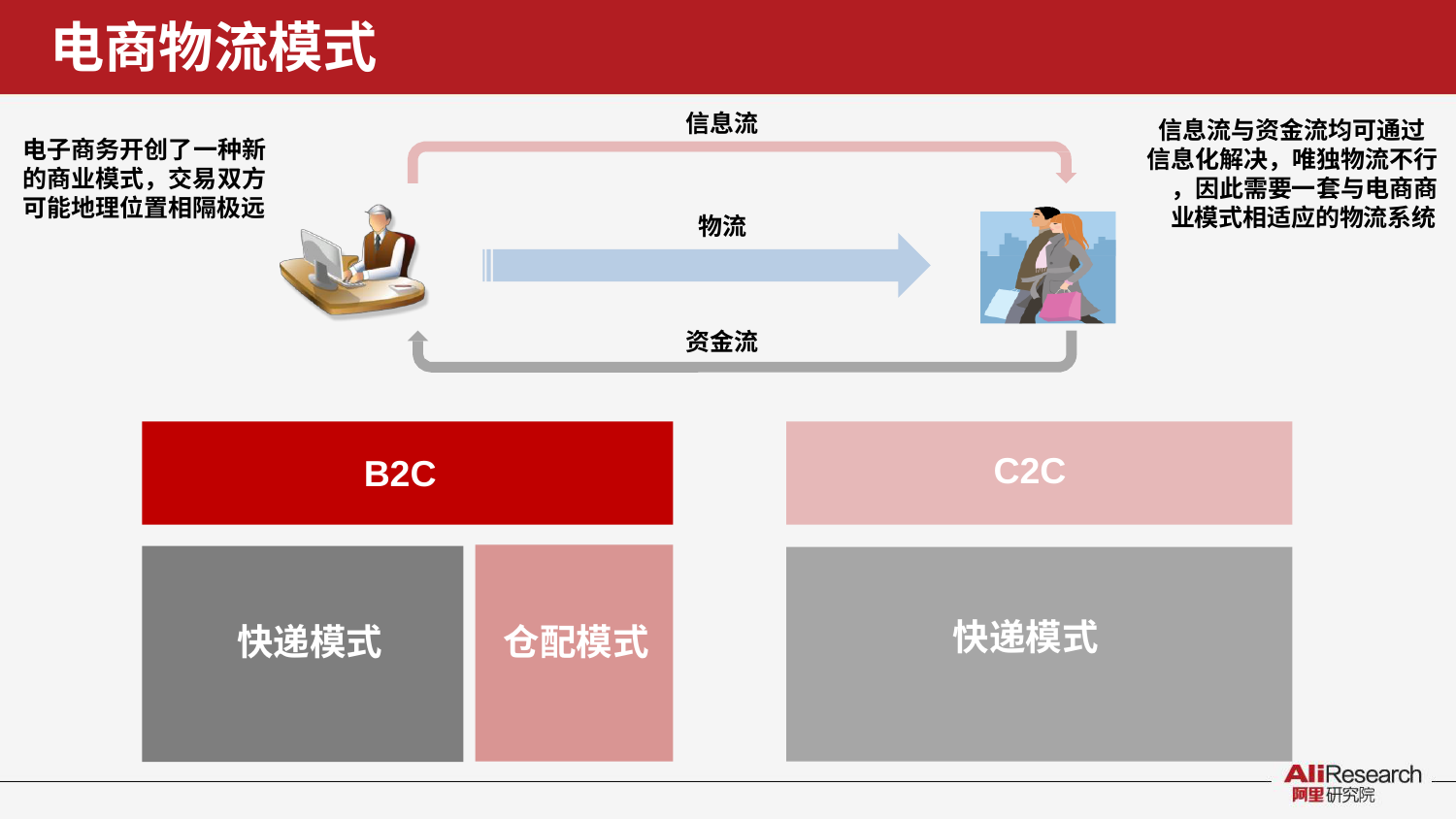

# 电商物流模式
信息流
信息流与资金流均可通过 信息化解决，唯独物流不行
，因此需要一套与电商商
业模式相适应的物流系统
电子商务开创了一种新 的商业模式，交易双方 可能地理位置相隔极远

物流

资金流

C2C
B2C

快递模式
快递模式
仓配模式